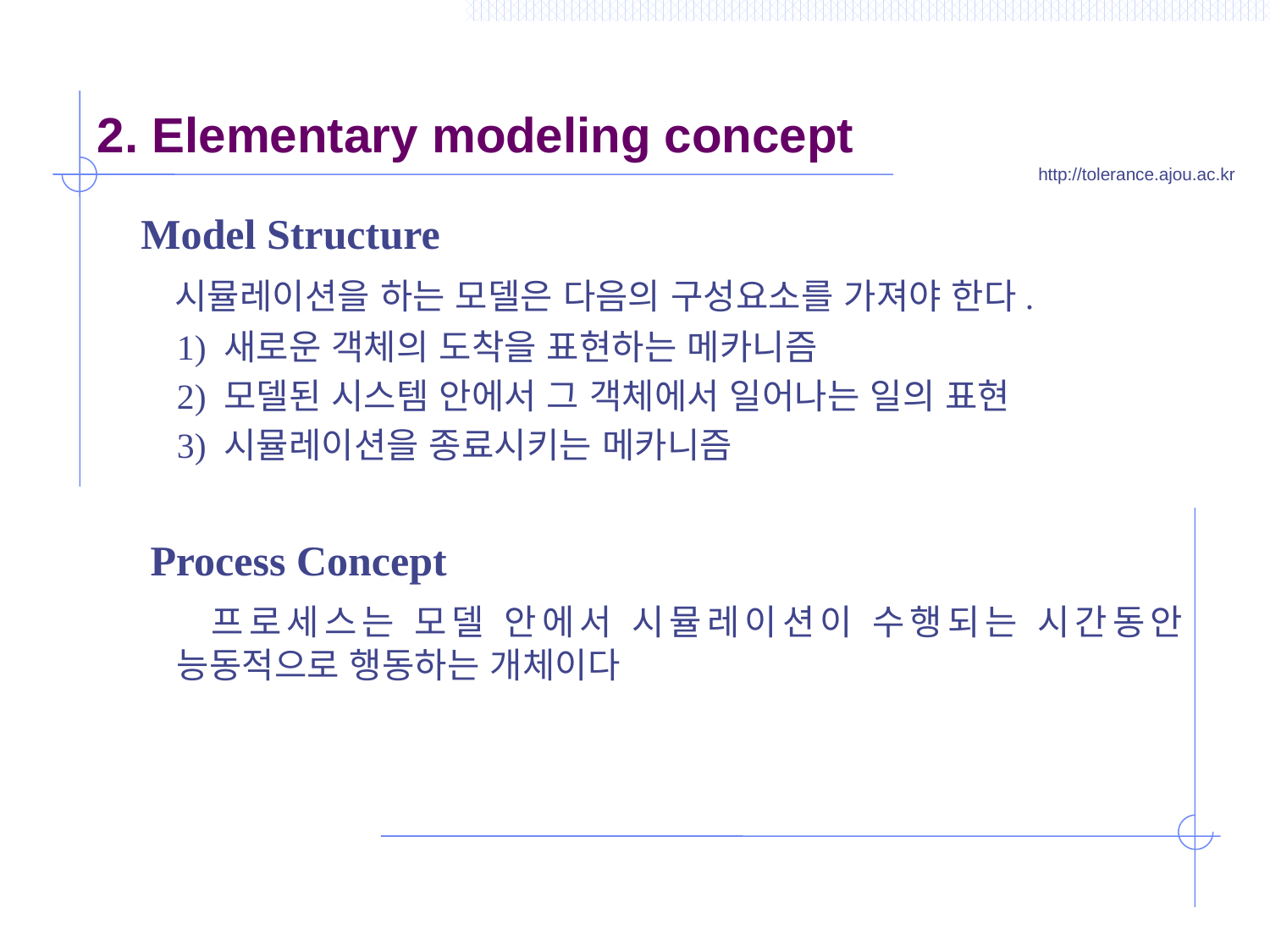

# 2. Elementary modeling concept
 Model Structure
   시뮬레이션을 하는 모델은 다음의 구성요소를 가져야 한다.
	1) 새로운 객체의 도착을 표현하는 메카니즘
	2) 모델된 시스템 안에서 그 객체에서 일어나는 일의 표현
	3) 시뮬레이션을 종료시키는 메카니즘

  Process Concept
    프로세스는 모델 안에서 시뮬레이션이 수행되는 시간동안 능동적으로 행동하는 개체이다